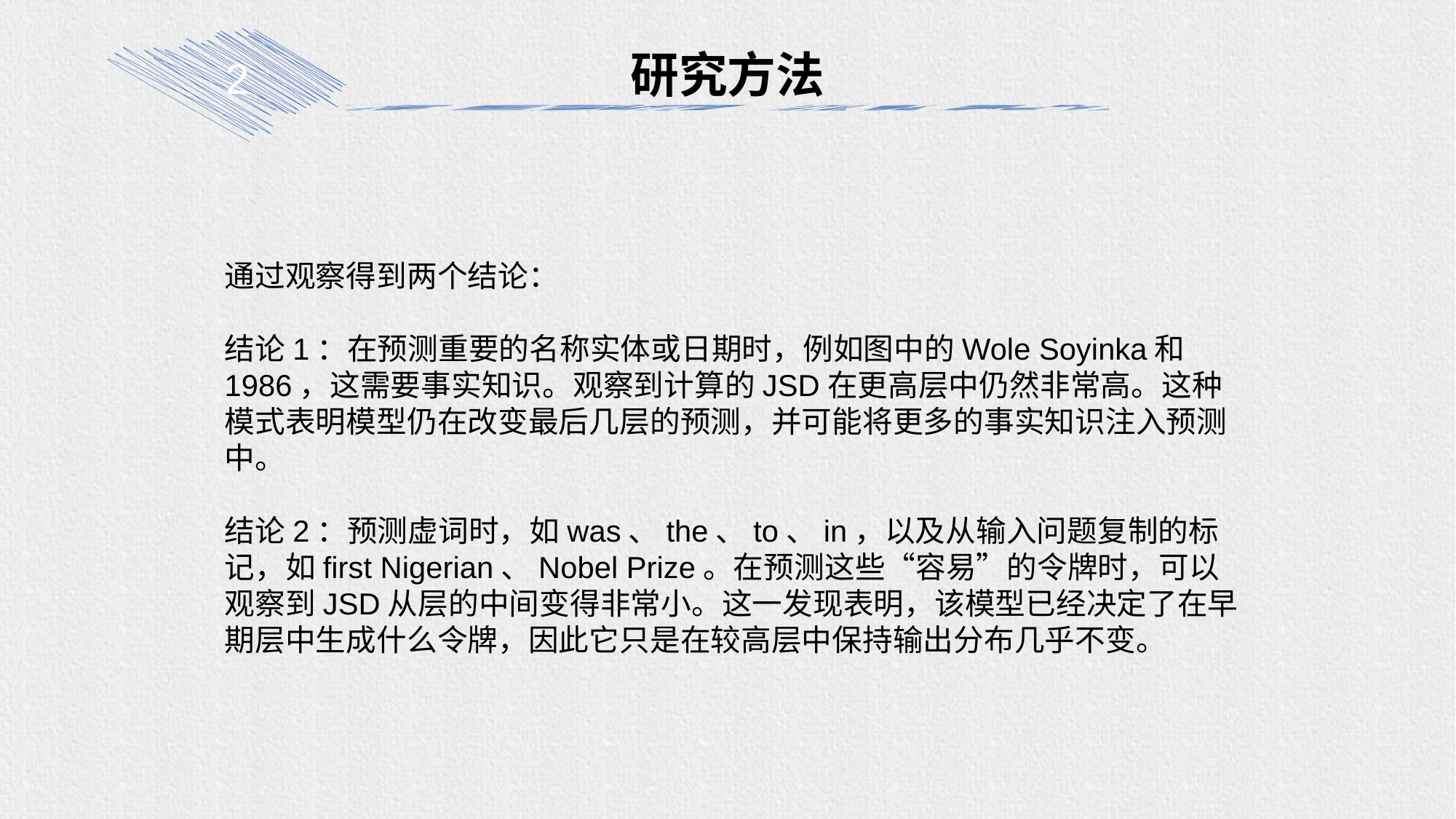

研究方法
2
通过观察得到两个结论：

结论1：在预测重要的名称实体或日期时，例如图中的Wole Soyinka和1986，这需要事实知识。观察到计算的JSD在更高层中仍然非常高。这种模式表明模型仍在改变最后几层的预测，并可能将更多的事实知识注入预测中。

结论2：预测虚词时，如was、the、to、in，以及从输入问题复制的标记，如first Nigerian、Nobel Prize。在预测这些“容易”的令牌时，可以观察到JSD从层的中间变得非常小。这一发现表明，该模型已经决定了在早期层中生成什么令牌，因此它只是在较高层中保持输出分布几乎不变。